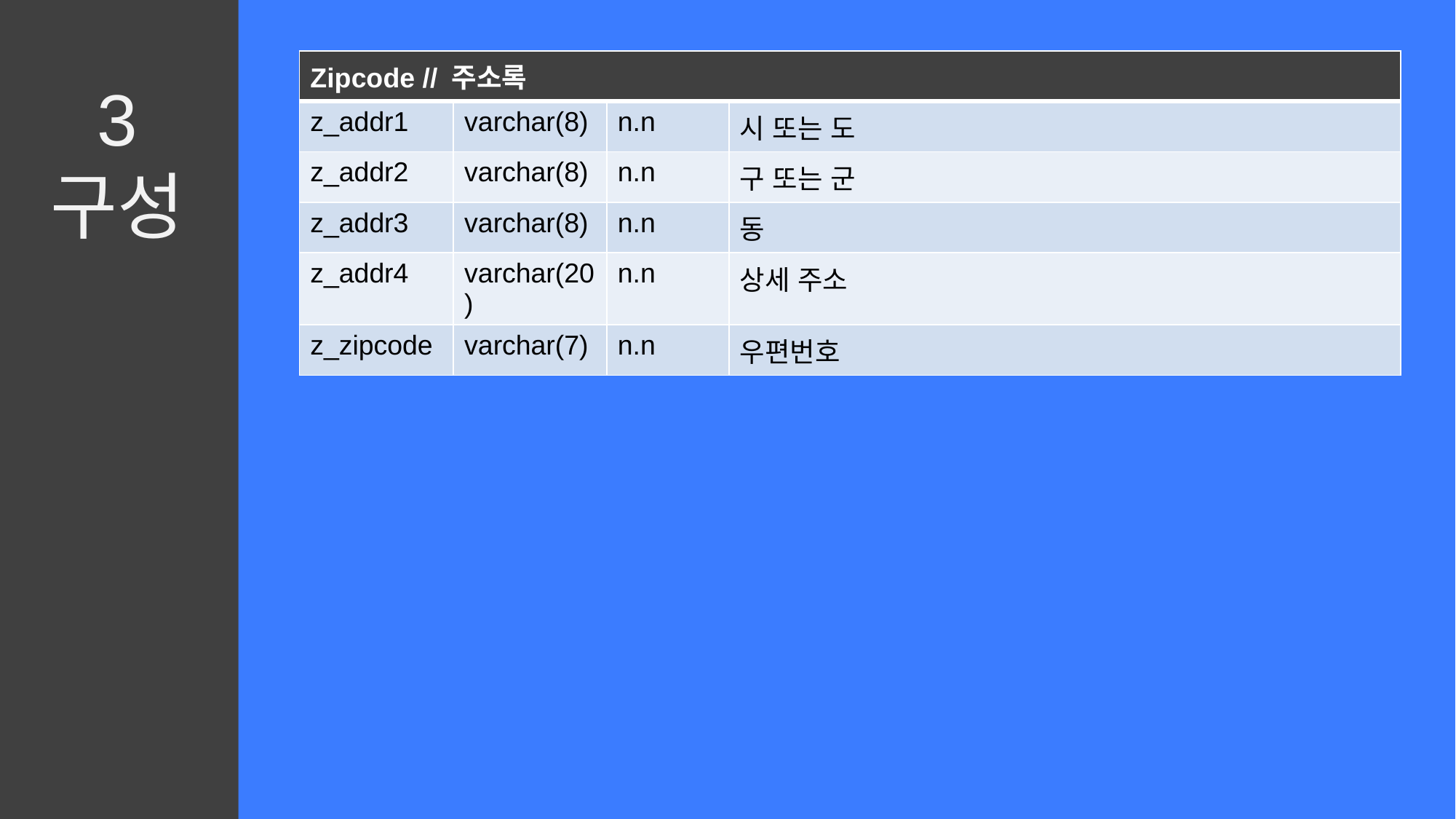

| Zipcode // 주소록 |  |  |  |
| --- | --- | --- | --- |
| z\_addr1 | varchar(8) | n.n | 시 또는 도 |
| z\_addr2 | varchar(8) | n.n | 구 또는 군 |
| z\_addr3 | varchar(8) | n.n | 동 |
| z\_addr4 | varchar(20) | n.n | 상세 주소 |
| z\_zipcode | varchar(7) | n.n | 우편번호 |
3
구성